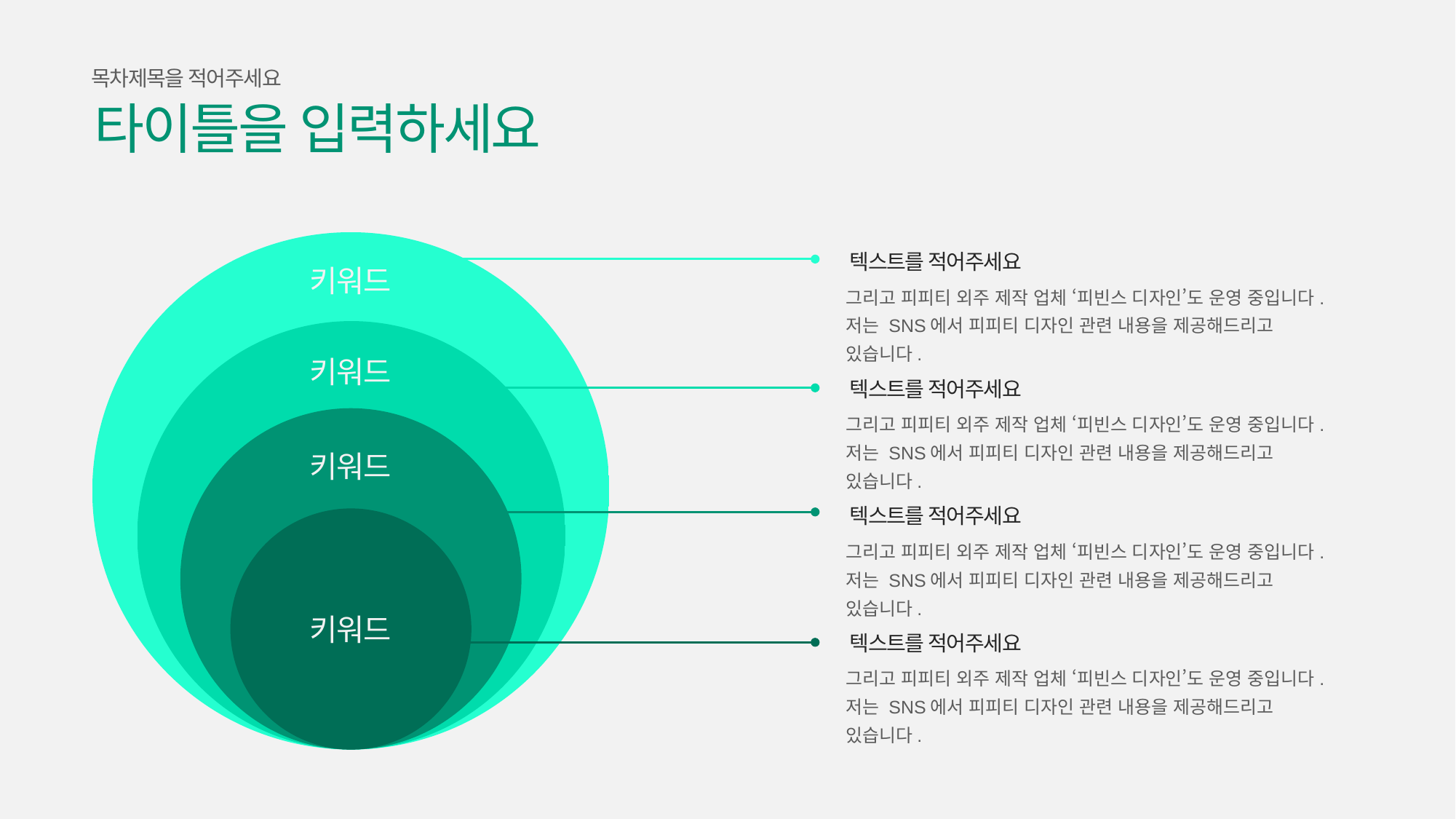

목차제목을 적어주세요
타이틀을 입력하세요

텍스트를 적어주세요
키워드
그리고 피피티 외주 제작 업체 ‘피빈스 디자인’도 운영 중입니다.
저는 SNS에서 피피티 디자인 관련 내용을 제공해드리고 있습니다.

키워드
텍스트를 적어주세요
그리고 피피티 외주 제작 업체 ‘피빈스 디자인’도 운영 중입니다.
저는 SNS에서 피피티 디자인 관련 내용을 제공해드리고 있습니다.

키워드
텍스트를 적어주세요

그리고 피피티 외주 제작 업체 ‘피빈스 디자인’도 운영 중입니다.
저는 SNS에서 피피티 디자인 관련 내용을 제공해드리고 있습니다.
키워드
텍스트를 적어주세요
그리고 피피티 외주 제작 업체 ‘피빈스 디자인’도 운영 중입니다.
저는 SNS에서 피피티 디자인 관련 내용을 제공해드리고 있습니다.